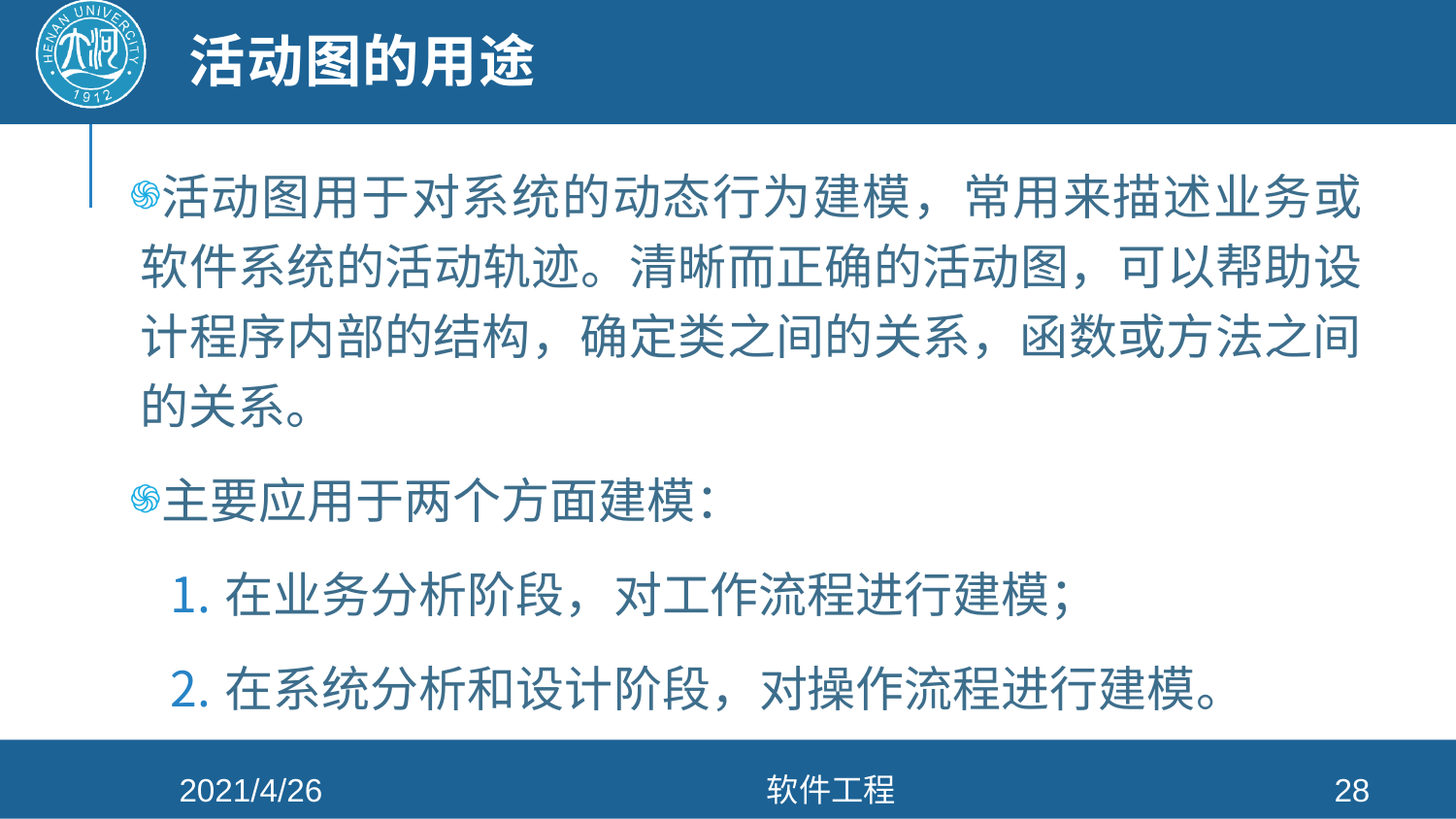

# 活动图的用途
活动图用于对系统的动态行为建模，常用来描述业务或软件系统的活动轨迹。清晰而正确的活动图，可以帮助设计程序内部的结构，确定类之间的关系，函数或方法之间的关系。
主要应用于两个方面建模：
在业务分析阶段，对工作流程进行建模；
在系统分析和设计阶段，对操作流程进行建模。
2021/4/26
软件工程
28